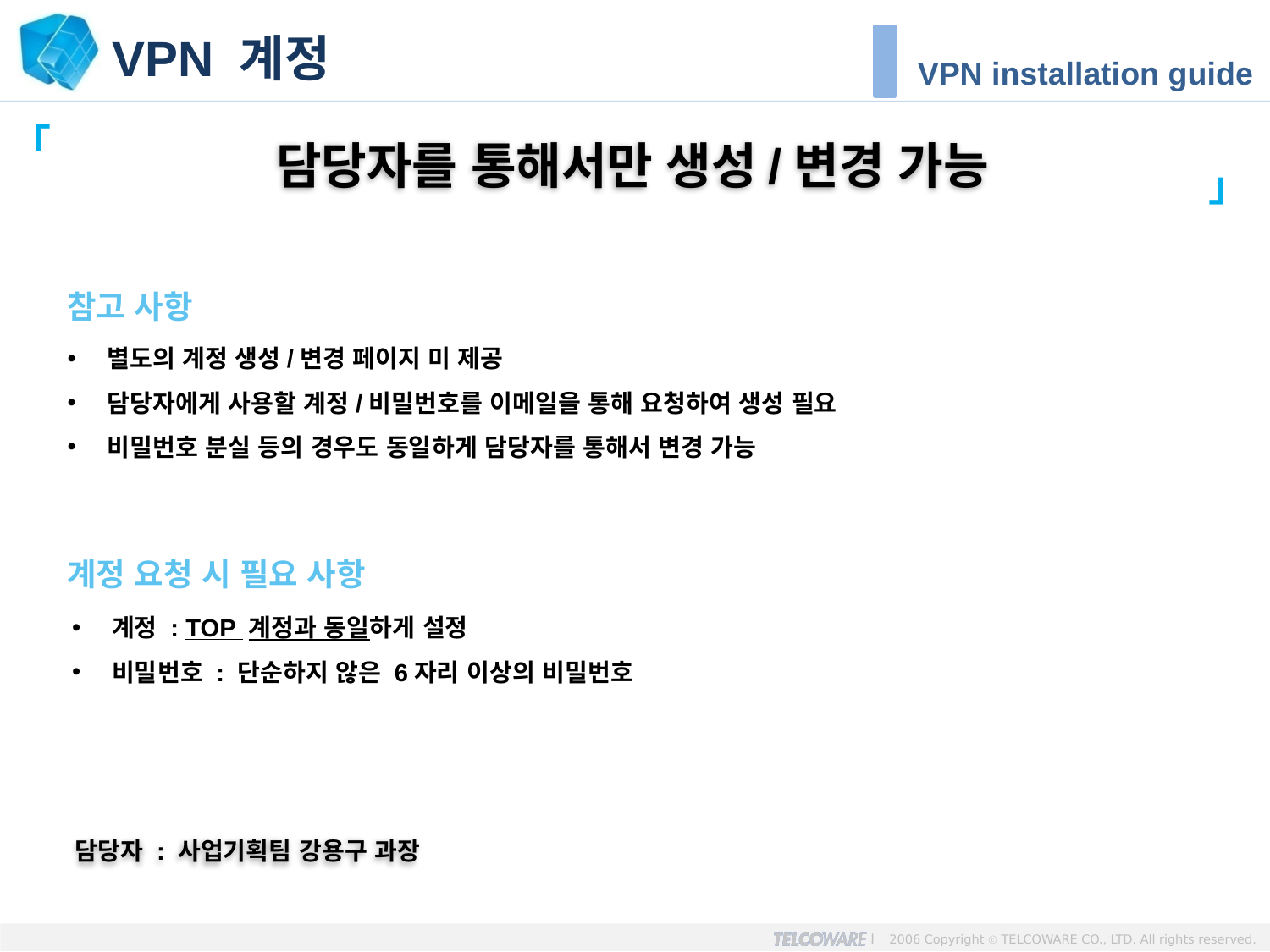

VPN installation guide

VPN 계정
「
담당자를 통해서만 생성/변경 가능
」
참고 사항
별도의 계정 생성/변경 페이지 미 제공
담당자에게 사용할 계정/비밀번호를 이메일을 통해 요청하여 생성 필요
비밀번호 분실 등의 경우도 동일하게 담당자를 통해서 변경 가능
계정 요청 시 필요 사항
계정 : TOP 계정과 동일하게 설정
비밀번호 : 단순하지 않은 6자리 이상의 비밀번호
담당자 : 사업기획팀 강용구 과장